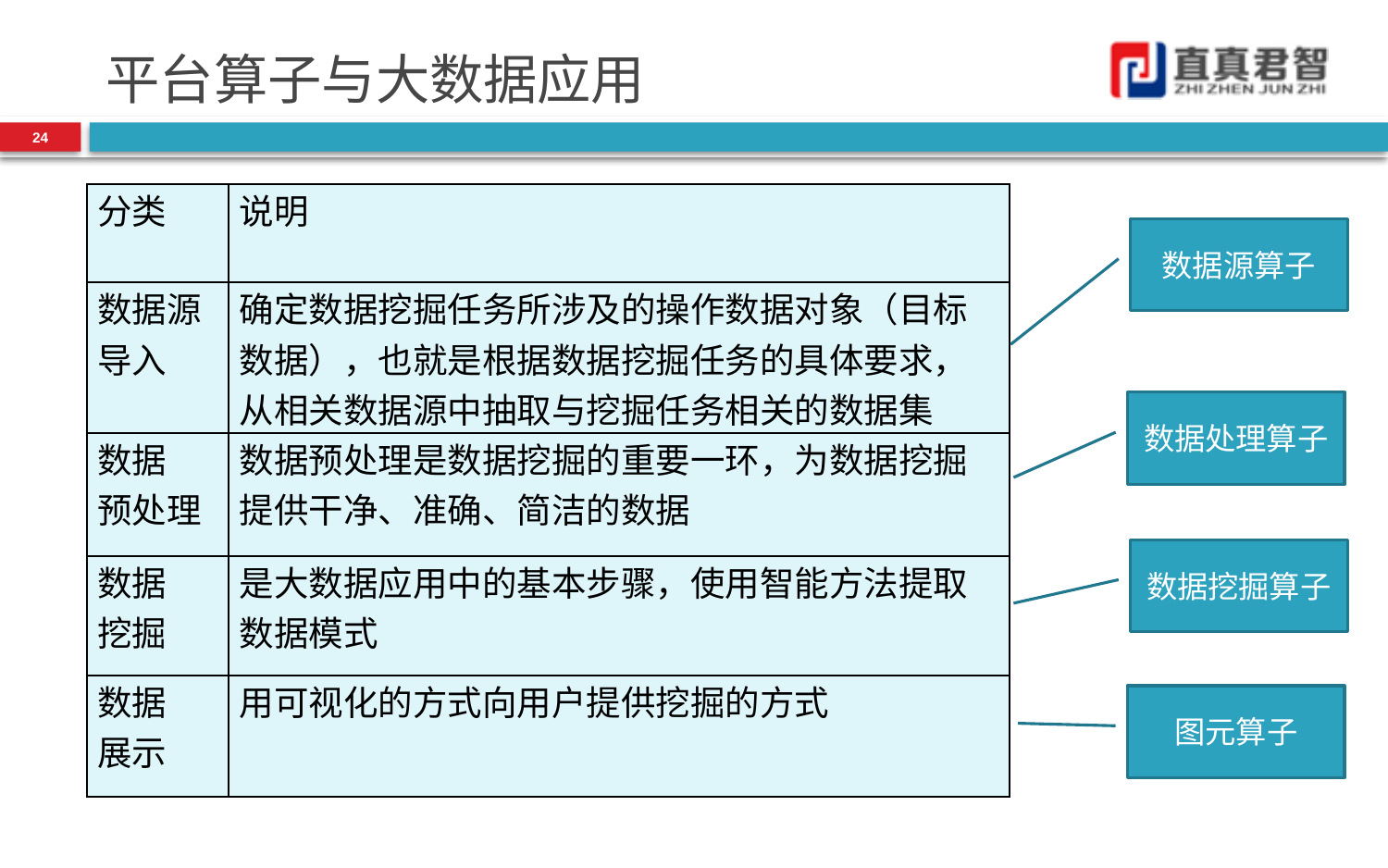

# 平台算子与大数据应用
24
| 分类 | 说明 |
| --- | --- |
| 数据源导入 | 确定数据挖掘任务所涉及的操作数据对象（目标数据），也就是根据数据挖掘任务的具体要求，从相关数据源中抽取与挖掘任务相关的数据集 |
| 数据 预处理 | 数据预处理是数据挖掘的重要一环，为数据挖掘提供干净、准确、简洁的数据 |
| 数据 挖掘 | 是大数据应用中的基本步骤，使用智能方法提取数据模式 |
| 数据 展示 | 用可视化的方式向用户提供挖掘的方式 |
数据源算子
数据处理算子
数据挖掘算子
图元算子